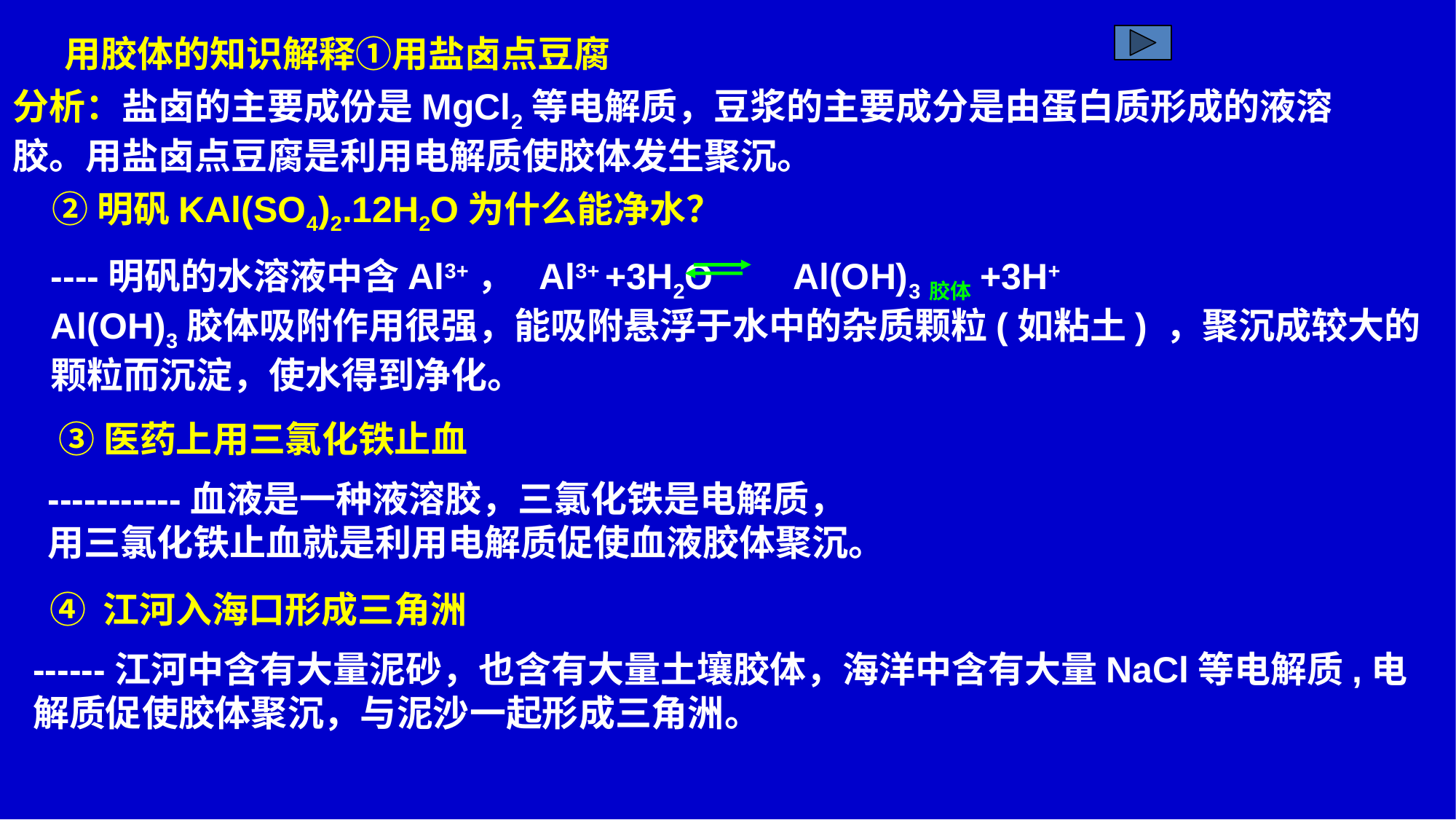

用胶体的知识解释①用盐卤点豆腐
分析：盐卤的主要成份是MgCl2等电解质，豆浆的主要成分是由蛋白质形成的液溶胶。用盐卤点豆腐是利用电解质使胶体发生聚沉。
②明矾KAl(SO4)2.12H2O为什么能净水？
----明矾的水溶液中含Al3+，  Al3+ +3H2O        Al(OH)3胶体+3H+
Al(OH)3胶体吸附作用很强，能吸附悬浮于水中的杂质颗粒(如粘土) ，聚沉成较大的颗粒而沉淀，使水得到净化。

③医药上用三氯化铁止血
-----------血液是一种液溶胶，三氯化铁是电解质，
用三氯化铁止血就是利用电解质促使血液胶体聚沉。
④ 江河入海口形成三角洲
------江河中含有大量泥砂，也含有大量土壤胶体，海洋中含有大量NaCl等电解质,电解质促使胶体聚沉，与泥沙一起形成三角洲。